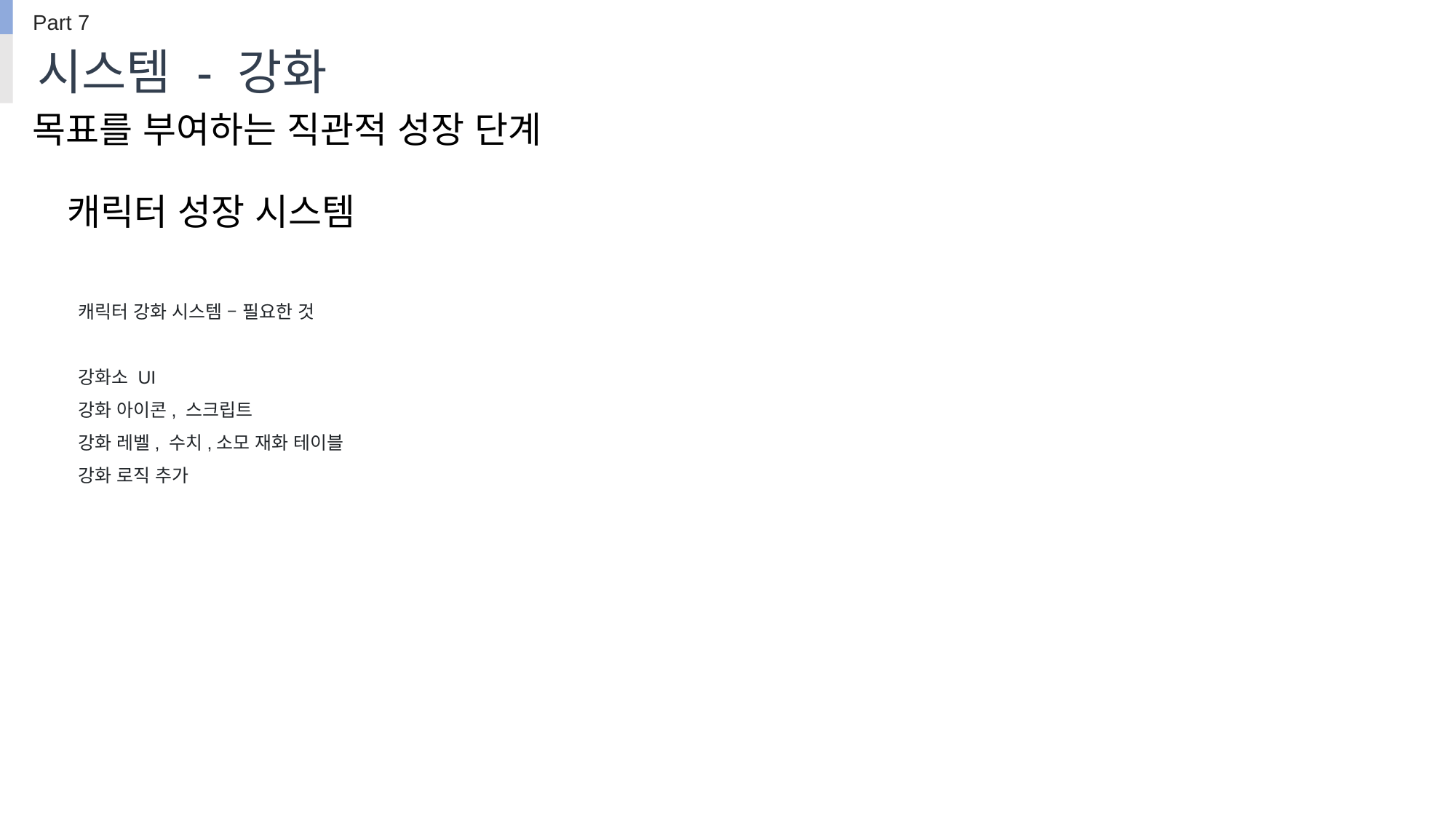

Part 7

시스템 - 강화
목표를 부여하는 직관적 성장 단계
캐릭터 성장 시스템
캐릭터 강화 시스템 – 필요한 것

강화소 UI
강화 아이콘, 스크립트
강화 레벨, 수치,소모 재화 테이블
강화 로직 추가